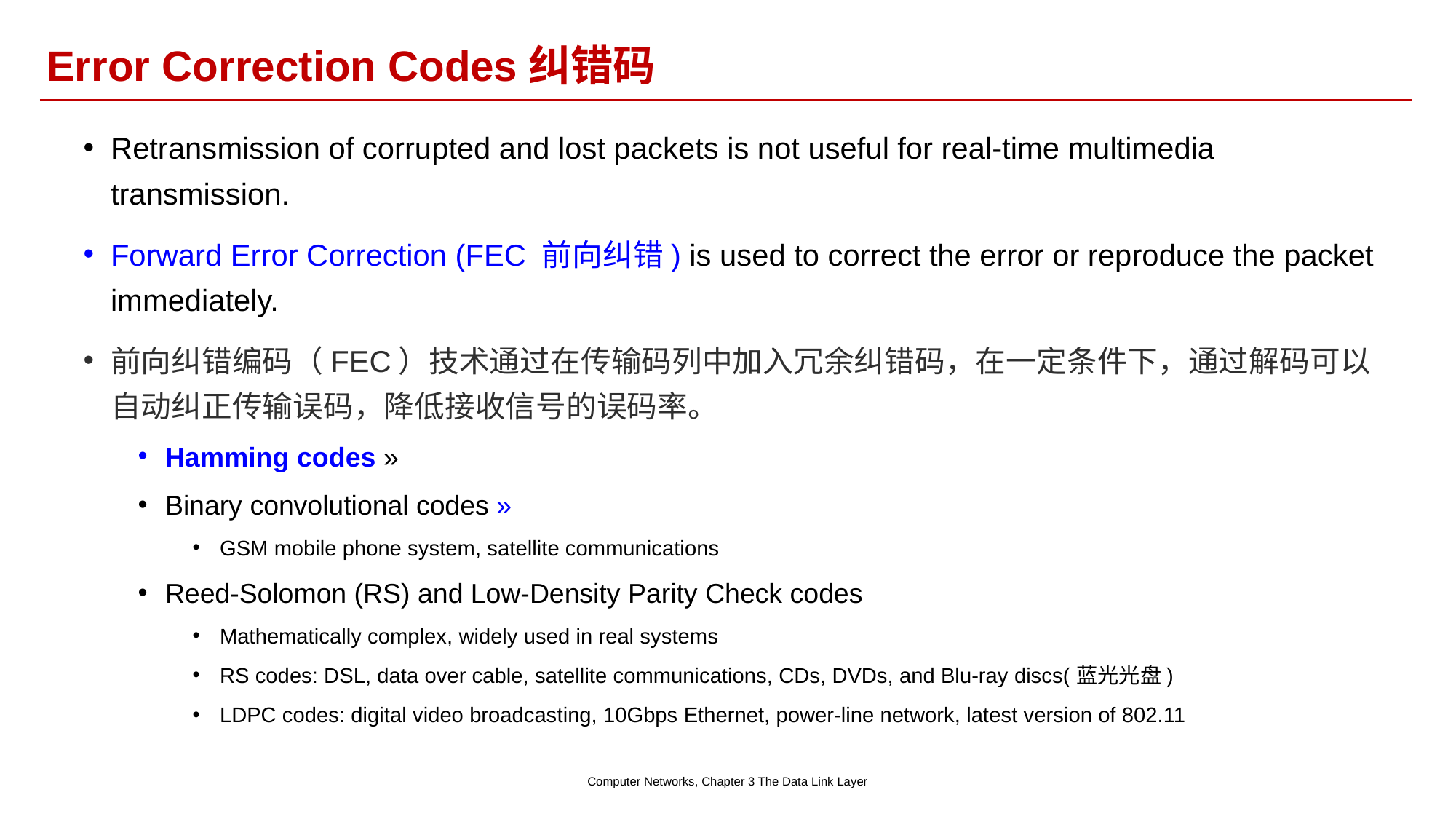

Error Correction Codes纠错码
Retransmission of corrupted and lost packets is not useful for real-time multimedia transmission.
Forward Error Correction (FEC 前向纠错) is used to correct the error or reproduce the packet immediately.
前向纠错编码（FEC）技术通过在传输码列中加入冗余纠错码，在一定条件下，通过解码可以自动纠正传输误码，降低接收信号的误码率。
Hamming codes »
Binary convolutional codes »
GSM mobile phone system, satellite communications
Reed-Solomon (RS) and Low-Density Parity Check codes
Mathematically complex, widely used in real systems
RS codes: DSL, data over cable, satellite communications, CDs, DVDs, and Blu-ray discs(蓝光光盘)
LDPC codes: digital video broadcasting, 10Gbps Ethernet, power-line network, latest version of 802.11
Computer Networks, Chapter 3 The Data Link Layer